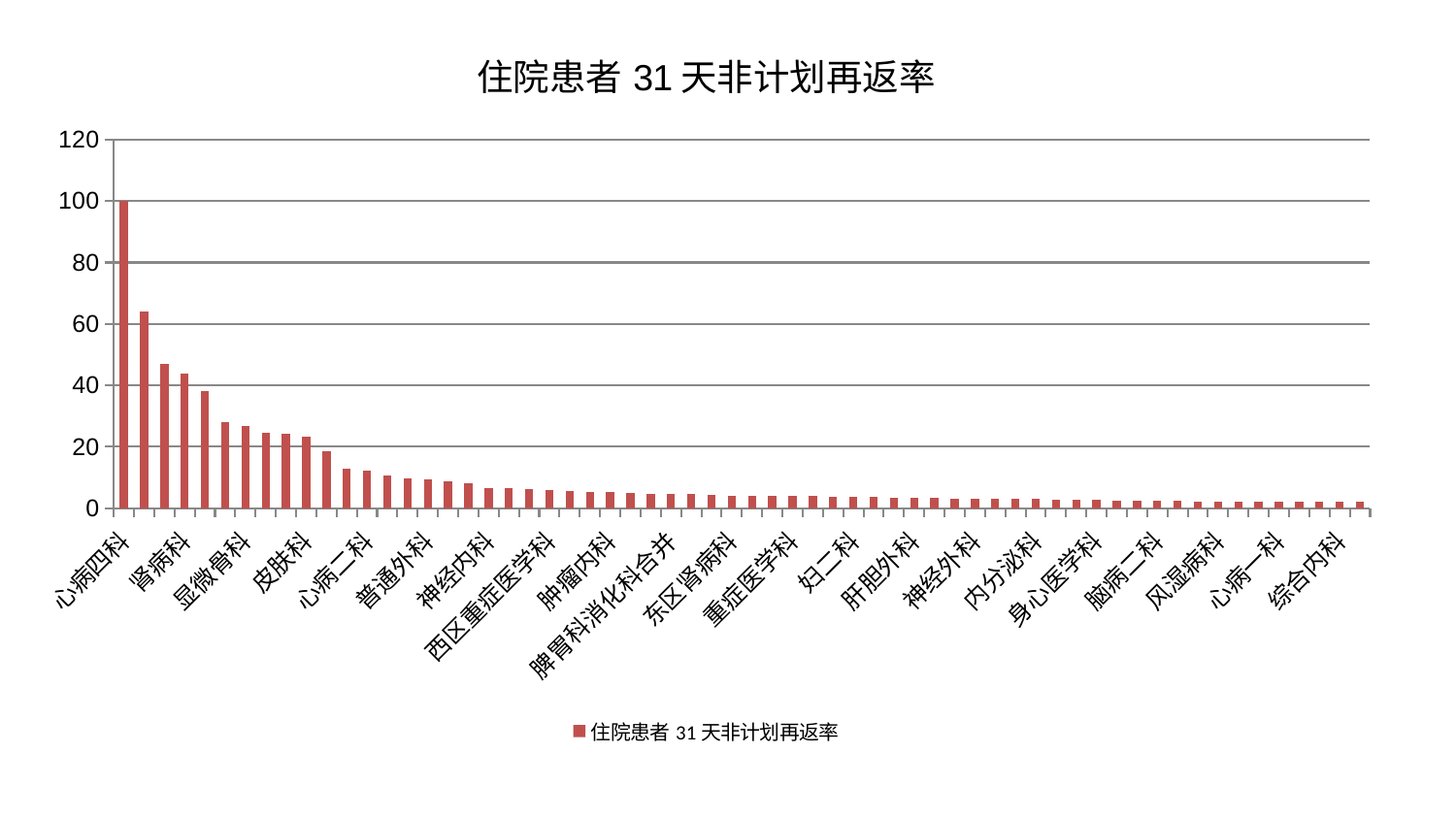

### Chart: 住院患者31天非计划再返率

| Category | 住院患者31天非计划再返率 |
|---|---|
| 心病四科 | 100.0 |
| 创伤骨科 | 63.93815548731734 |
| 小儿骨科 | 46.958034398754315 |
| 肾病科 | 43.923130925000784 |
| 男科 | 38.28323107896312 |
| 中医经典科 | 28.179138371207696 |
| 显微骨科 | 26.734073342416337 |
| 胸外科 | 24.575609552519314 |
| 脑病三科 | 24.282186738172417 |
| 皮肤科 | 23.243885820619706 |
| 肝病科 | 18.69536660283454 |
| 乳腺甲状腺外科 | 12.740087997975818 |
| 心病二科 | 12.277401207966761 |
| 脾胃病科 | 10.756272581103175 |
| 治未病中心 | 9.62426806487189 |
| 普通外科 | 9.418634292362908 |
| 儿科 | 8.76107215450826 |
| 耳鼻喉科 | 8.107269530085583 |
| 神经内科 | 6.561156833332067 |
| 消化内科 | 6.447285738523657 |
| 血液科 | 6.134657905662395 |
| 西区重症医学科 | 5.988528495453955 |
| 老年医学科 | 5.522340205209084 |
| 妇科妇二科合并 | 5.413232905549803 |
| 肿瘤内科 | 5.402761701055611 |
| 心病三科 | 4.959980882777303 |
| 骨科 | 4.742209670816084 |
| 脾胃科消化科合并 | 4.615508994382855 |
| 眼科 | 4.572898901513214 |
| 肾脏内科 | 4.268737712893712 |
| 东区肾病科 | 4.046327784959573 |
| 肛肠科 | 4.045812817830819 |
| 微创骨科 | 4.01317704118118 |
| 重症医学科 | 3.920982454963419 |
| 妇科 | 3.883258989513475 |
| 医院 | 3.811562746175781 |
| 妇二科 | 3.764004477039252 |
| 周围血管科 | 3.5886493017970413 |
| 脊柱骨科 | 3.5501022502769493 |
| 肝胆外科 | 3.3329272111008947 |
| 产科 | 3.291126809895828 |
| 东区重症医学科 | 3.2315734536345495 |
| 神经外科 | 3.2270341875278046 |
| 心血管内科 | 3.1665262788278823 |
| 运动损伤骨科 | 3.156052452667962 |
| 内分泌科 | 3.0280033881889237 |
| 康复科 | 2.9019252253387484 |
| 呼吸内科 | 2.8320287587782698 |
| 身心医学科 | 2.6421088335092393 |
| 关节骨科 | 2.555122039661198 |
| 美容皮肤科 | 2.5272832139327157 |
| 脑病二科 | 2.4256715427318127 |
| 泌尿外科 | 2.362498846815091 |
| 口腔科 | 2.27462969408615 |
| 风湿病科 | 2.2419909181969664 |
| 脑病一科 | 2.239119749303969 |
| 针灸科 | 2.1731541693183942 |
| 心病一科 | 2.1666475890477077 |
| 中医外治中心 | 2.057776846171055 |
| 小儿推拿科 | 2.0513759335402066 |
| 综合内科 | 2.0415882544344863 |
| 推拿科 | 2.009396890466194 |
112